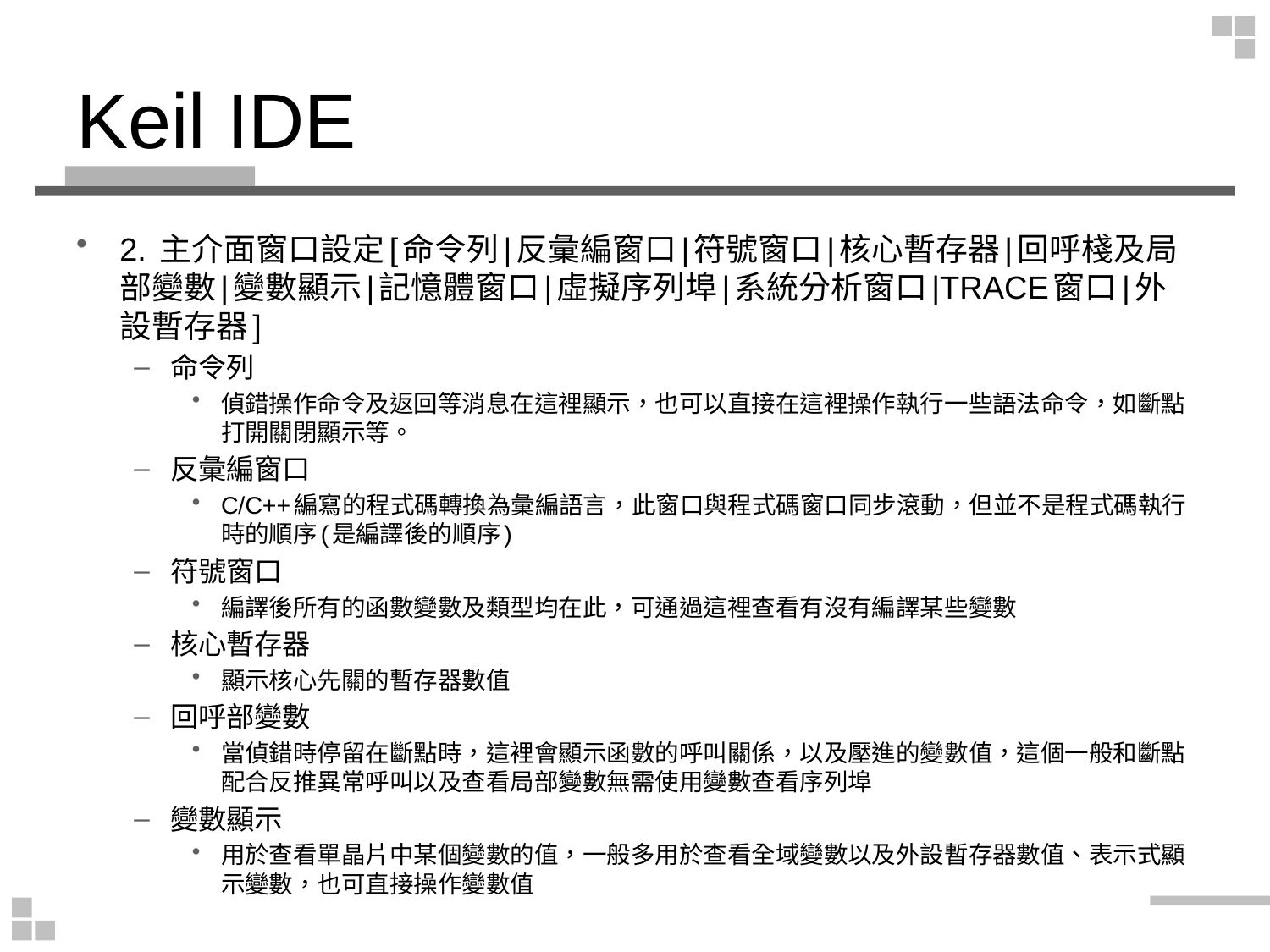

# Keil IDE
2. 主介面窗口設定[命令列|反彙編窗口|符號窗口|核心暫存器|回呼棧及局部變數|變數顯示|記憶體窗口|虛擬序列埠|系統分析窗口|TRACE窗口|外設暫存器]
命令列
偵錯操作命令及返回等消息在這裡顯示，也可以直接在這裡操作執行一些語法命令，如斷點打開關閉顯示等。
反彙編窗口
C/C++編寫的程式碼轉換為彙編語言，此窗口與程式碼窗口同步滾動，但並不是程式碼執行時的順序(是編譯後的順序)
符號窗口
編譯後所有的函數變數及類型均在此，可通過這裡查看有沒有編譯某些變數
核心暫存器
顯示核心先關的暫存器數值
回呼部變數
當偵錯時停留在斷點時，這裡會顯示函數的呼叫關係，以及壓進的變數值，這個一般和斷點配合反推異常呼叫以及查看局部變數無需使用變數查看序列埠
變數顯示
用於查看單晶片中某個變數的值，一般多用於查看全域變數以及外設暫存器數值、表示式顯示變數，也可直接操作變數值